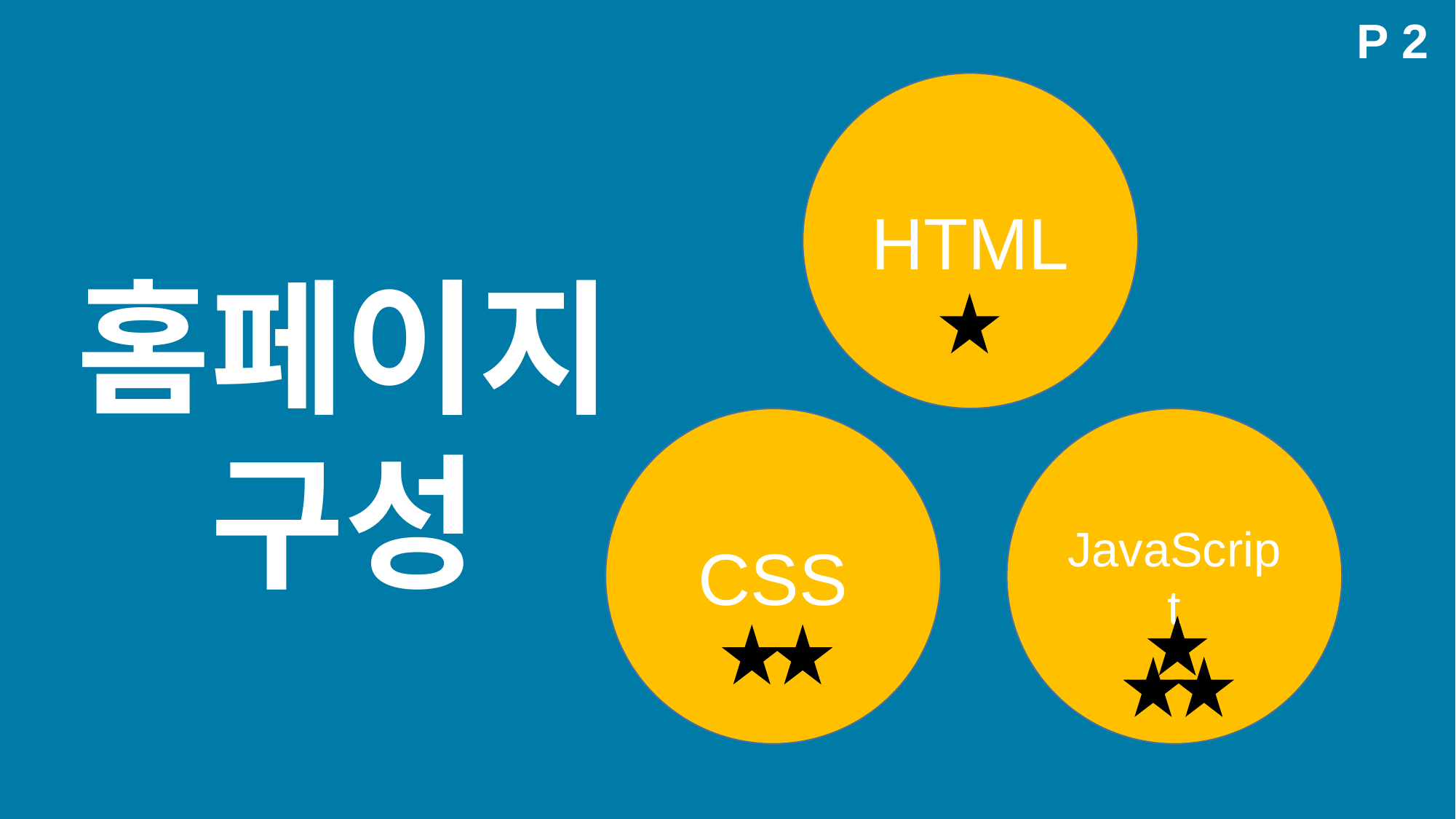

P 2
HTML
홈페이지
구성

CSS
JavaScript